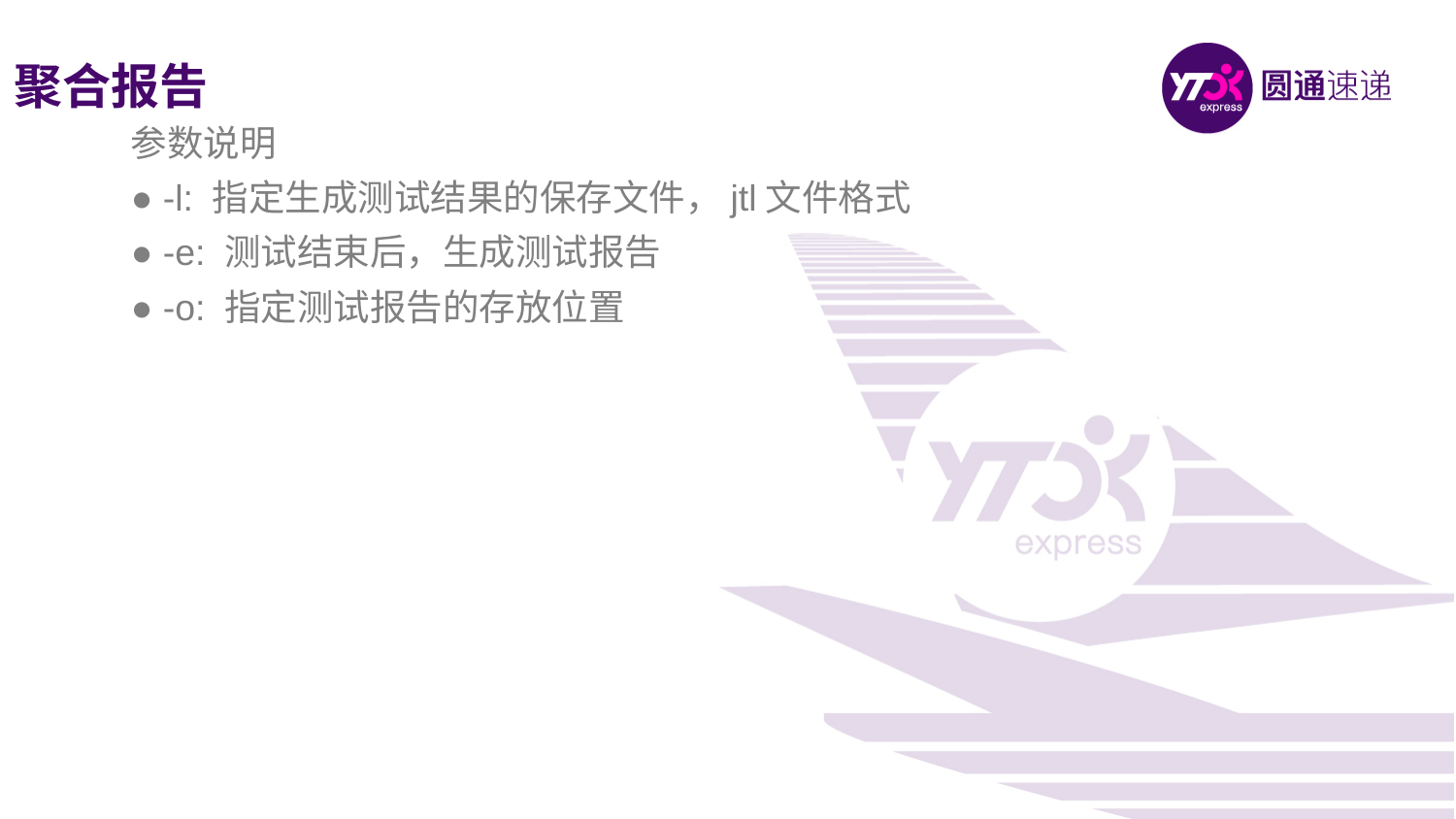

聚合报告
参数说明
● -l: 指定生成测试结果的保存文件，jtl文件格式
● -e: 测试结束后，生成测试报告
● -o: 指定测试报告的存放位置